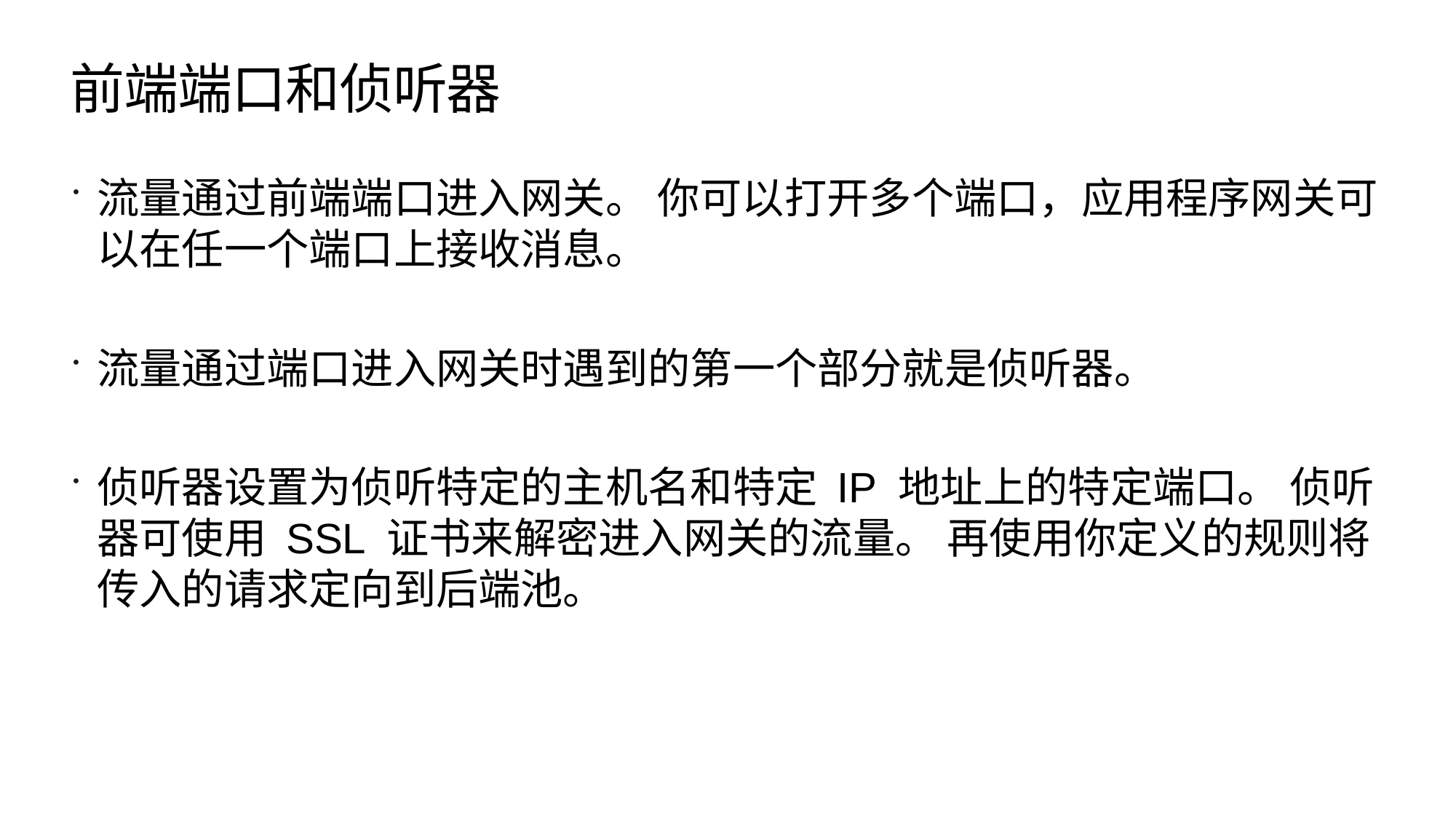

# 前端端口和侦听器
流量通过前端端口进入网关。 你可以打开多个端口，应用程序网关可以在任一个端口上接收消息。

流量通过端口进入网关时遇到的第一个部分就是侦听器。

侦听器设置为侦听特定的主机名和特定 IP 地址上的特定端口。 侦听器可使用 SSL 证书来解密进入网关的流量。 再使用你定义的规则将传入的请求定向到后端池。